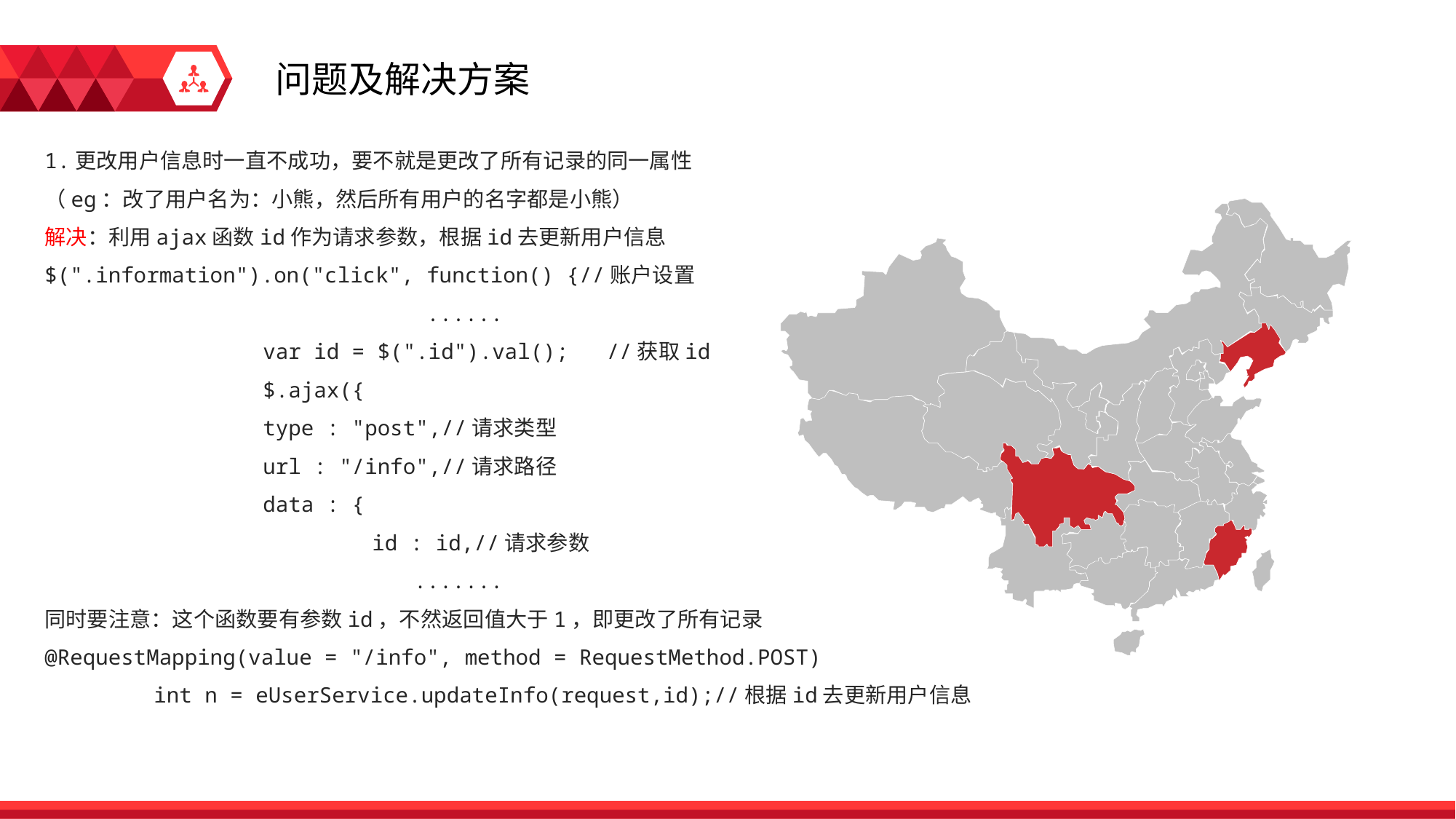

问题及解决方案
1.更改用户信息时一直不成功，要不就是更改了所有记录的同一属性
（eg：改了用户名为：小熊，然后所有用户的名字都是小熊）
解决：利用ajax函数id作为请求参数，根据id去更新用户信息
$(".information").on("click", function() {//账户设置
                              ......
		var id = $(".id").val();   //获取id
		$.ajax({
		type : "post",//请求类型
		url : "/info",//请求路径
		data : {
			id : id,//请求参数
                             .......
同时要注意：这个函数要有参数id，不然返回值大于1，即更改了所有记录
@RequestMapping(value = "/info", method = RequestMethod.POST)
	int n = eUserService.updateInfo(request,id);//根据id去更新用户信息